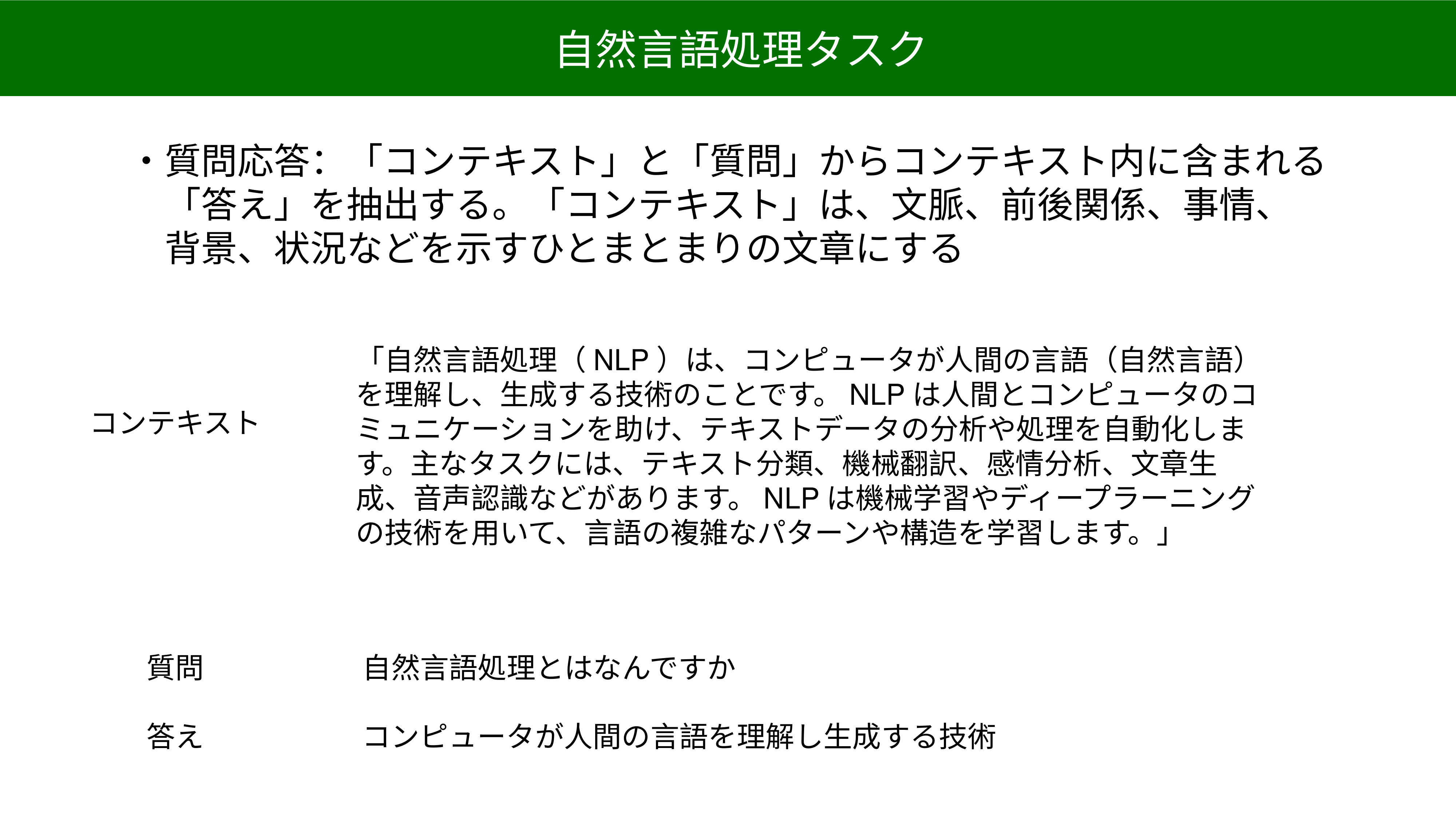

自然言語処理タスク
・質問応答：「コンテキスト」と「質問」からコンテキスト内に含まれる
　「答え」を抽出する。「コンテキスト」は、文脈、前後関係、事情、
　背景、状況などを示すひとまとまりの文章にする
「自然言語処理（NLP）は、コンピュータが人間の言語（自然言語）を理解し、生成する技術のことです。NLPは人間とコンピュータのコミュニケーションを助け、テキストデータの分析や処理を自動化します。主なタスクには、テキスト分類、機械翻訳、感情分析、文章生成、音声認識などがあります。NLPは機械学習やディープラーニングの技術を用いて、言語の複雑なパターンや構造を学習します。」
コンテキスト
質問
自然言語処理とはなんですか
答え
コンピュータが人間の言語を理解し生成する技術